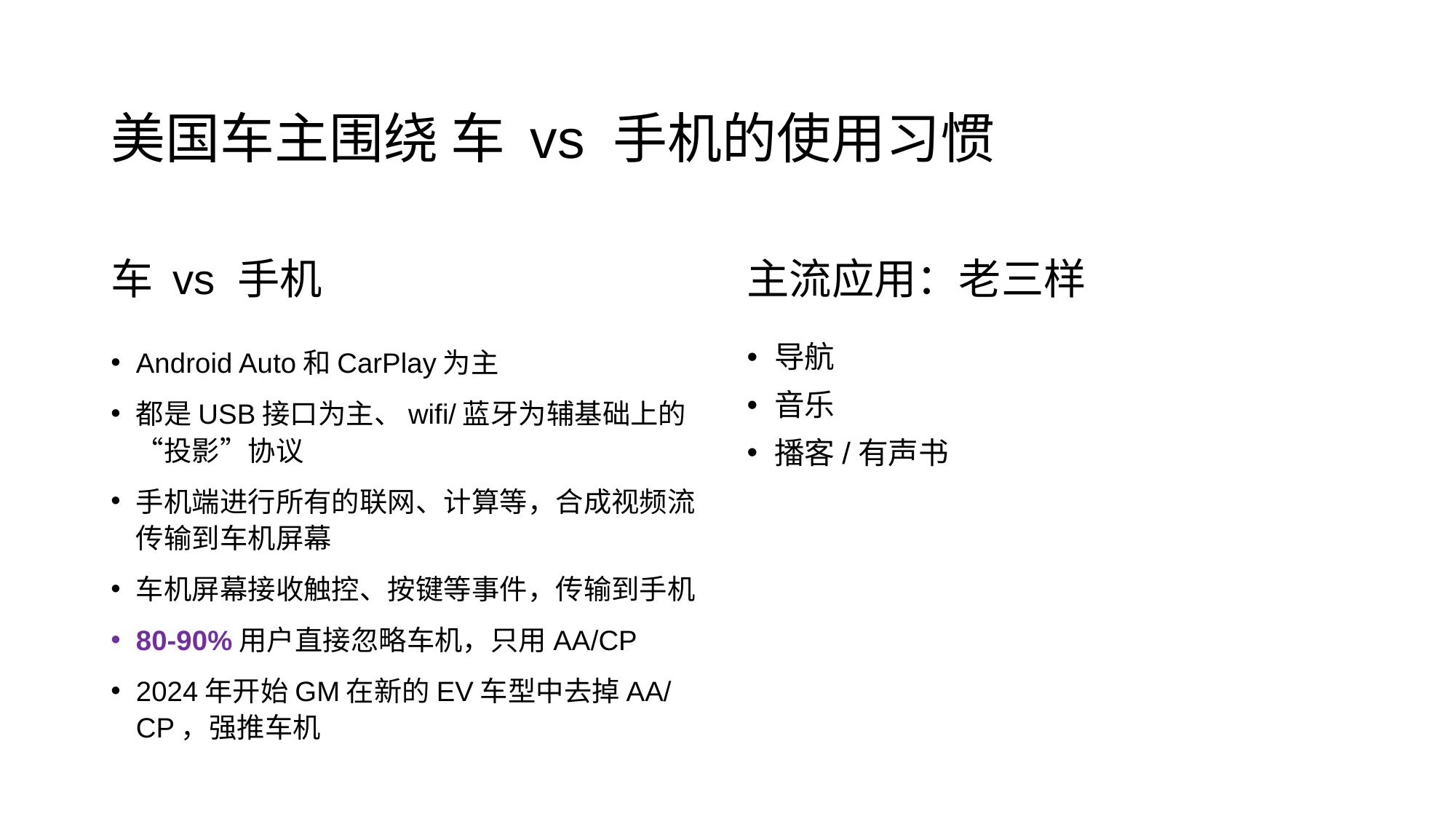

# 美国车主围绕 车 vs 手机的使用习惯
车 vs 手机
主流应用：老三样
Android Auto和CarPlay为主
都是USB接口为主、wifi/蓝牙为辅基础上的“投影”协议
手机端进行所有的联网、计算等，合成视频流传输到车机屏幕
车机屏幕接收触控、按键等事件，传输到手机
80-90%用户直接忽略车机，只用AA/CP
2024年开始GM在新的EV车型中去掉AA/CP，强推车机

导航
音乐
播客/有声书